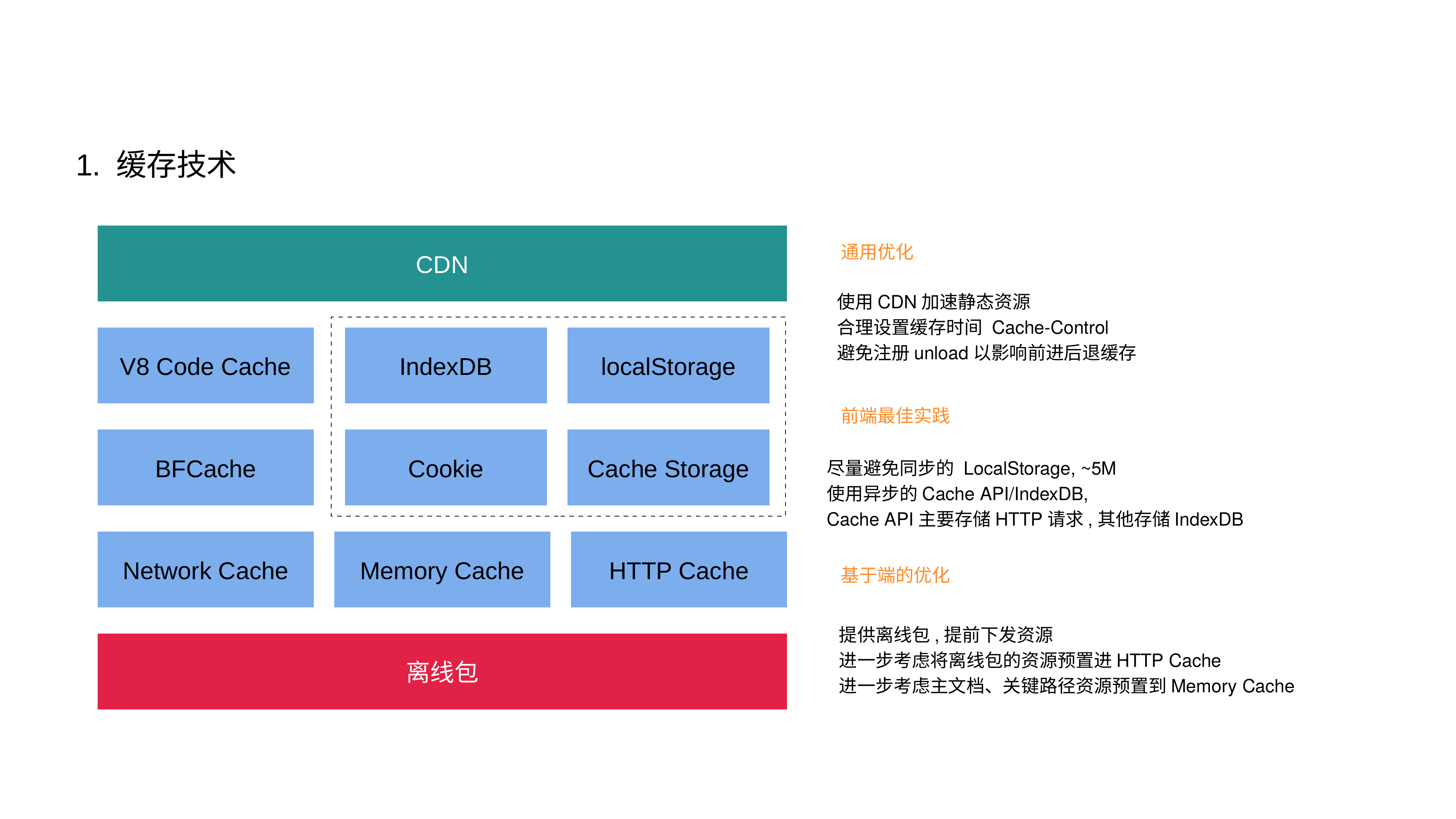

1. 缓存技术
CDN
通用优化
使用CDN加速静态资源
合理设置缓存时间 Cache-Control
避免注册unload以影响前进后退缓存

IndexDB
localStorage
Cookie
Cache Storage
V8 Code Cache
前端最佳实践
尽量避免同步的 LocalStorage, ~5M
使用异步的Cache API/IndexDB,
Cache API主要存储HTTP请求,其他存储IndexDB
BFCache
Network Cache
Memory Cache
HTTP Cache
基于端的优化
提供离线包,提前下发资源
进一步考虑将离线包的资源预置进HTTP Cache
进一步考虑主文档、关键路径资源预置到Memory Cache
离线包